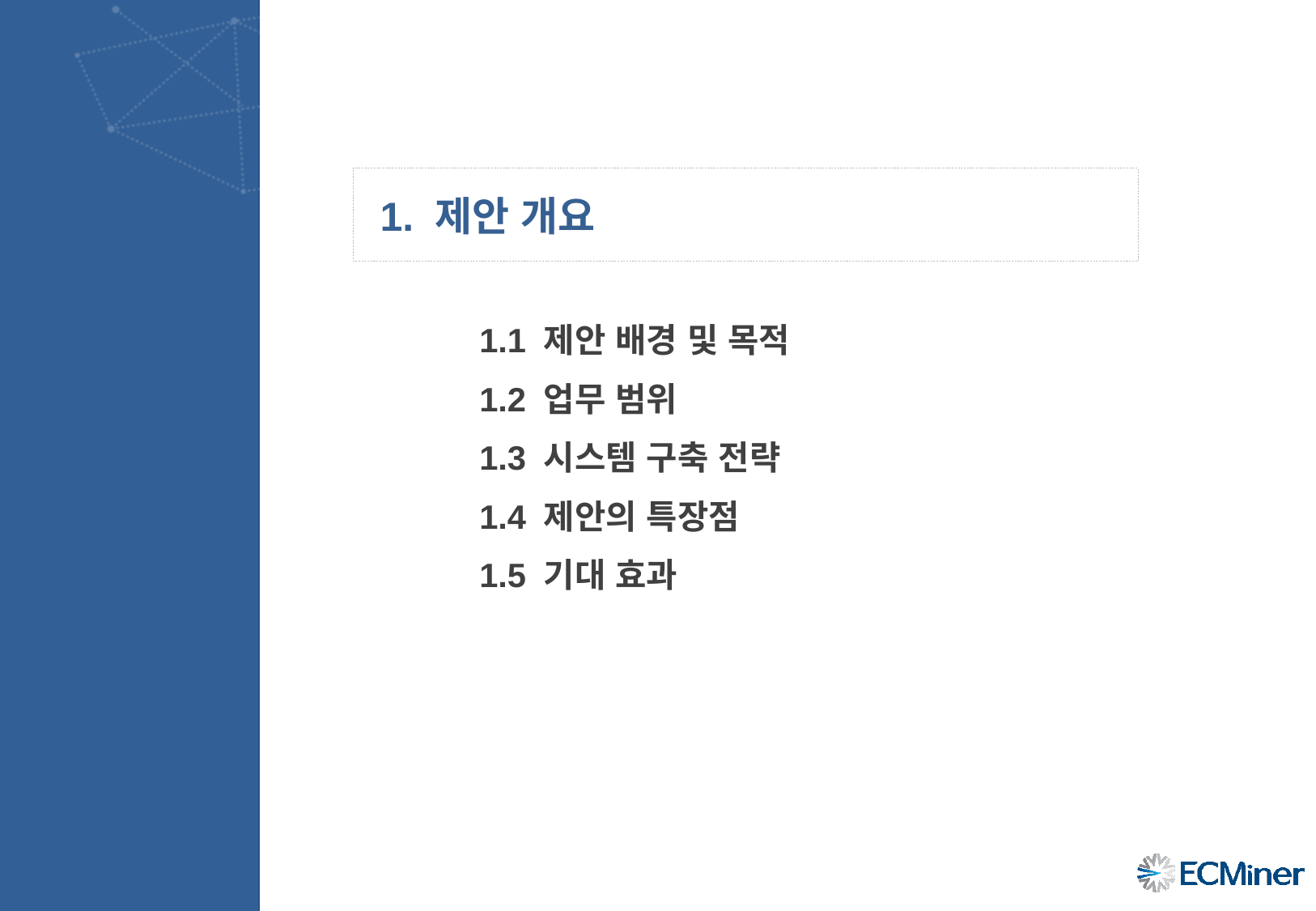

1. 제안 개요
1.1 제안 배경 및 목적
1.2 업무 범위
1.3 시스템 구축 전략
1.4 제안의 특장점
1.5 기대 효과